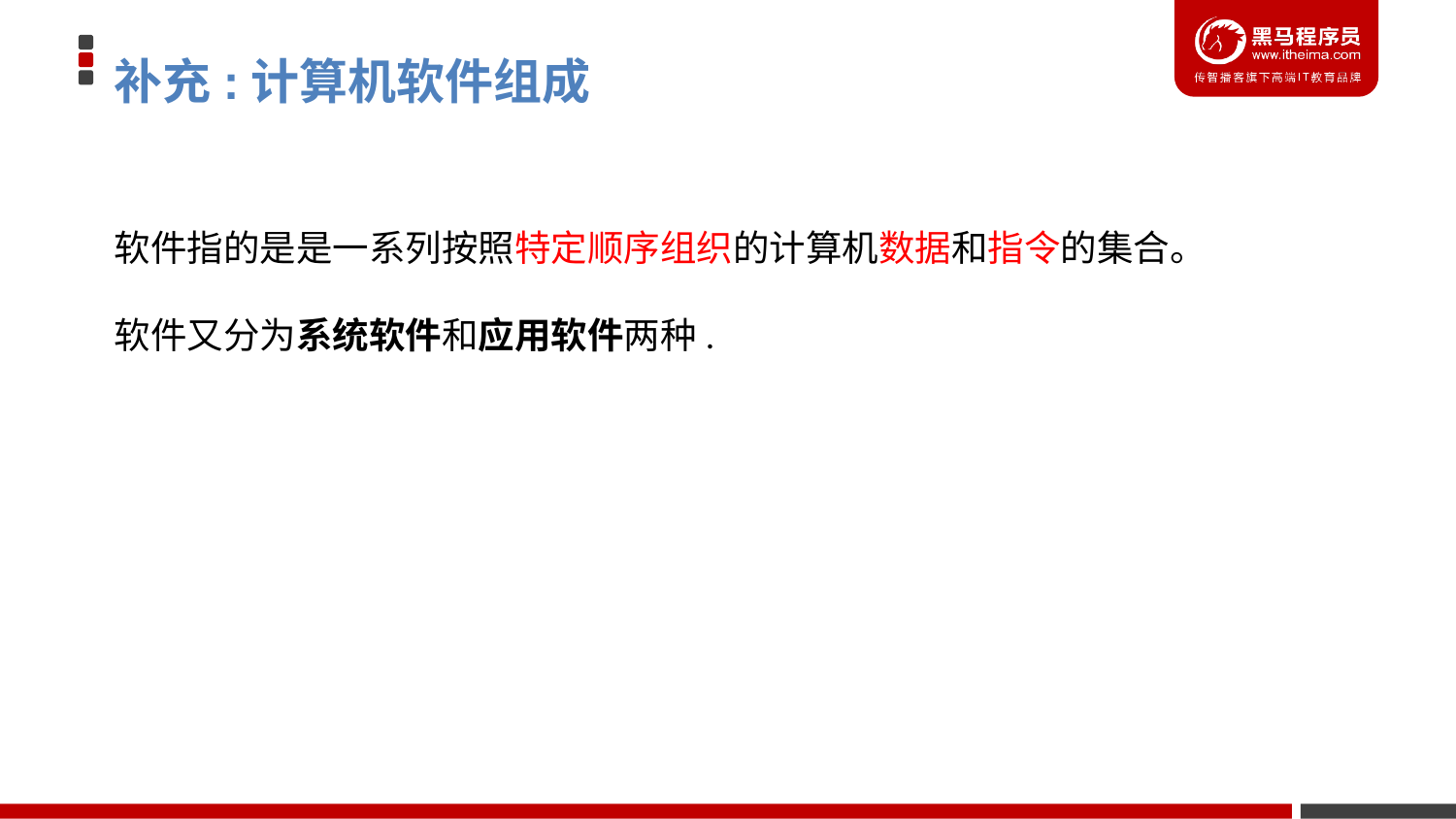

# 补充:计算机软件组成
软件指的是是一系列按照特定顺序组织的计算机数据和指令的集合。

软件又分为系统软件和应用软件两种.